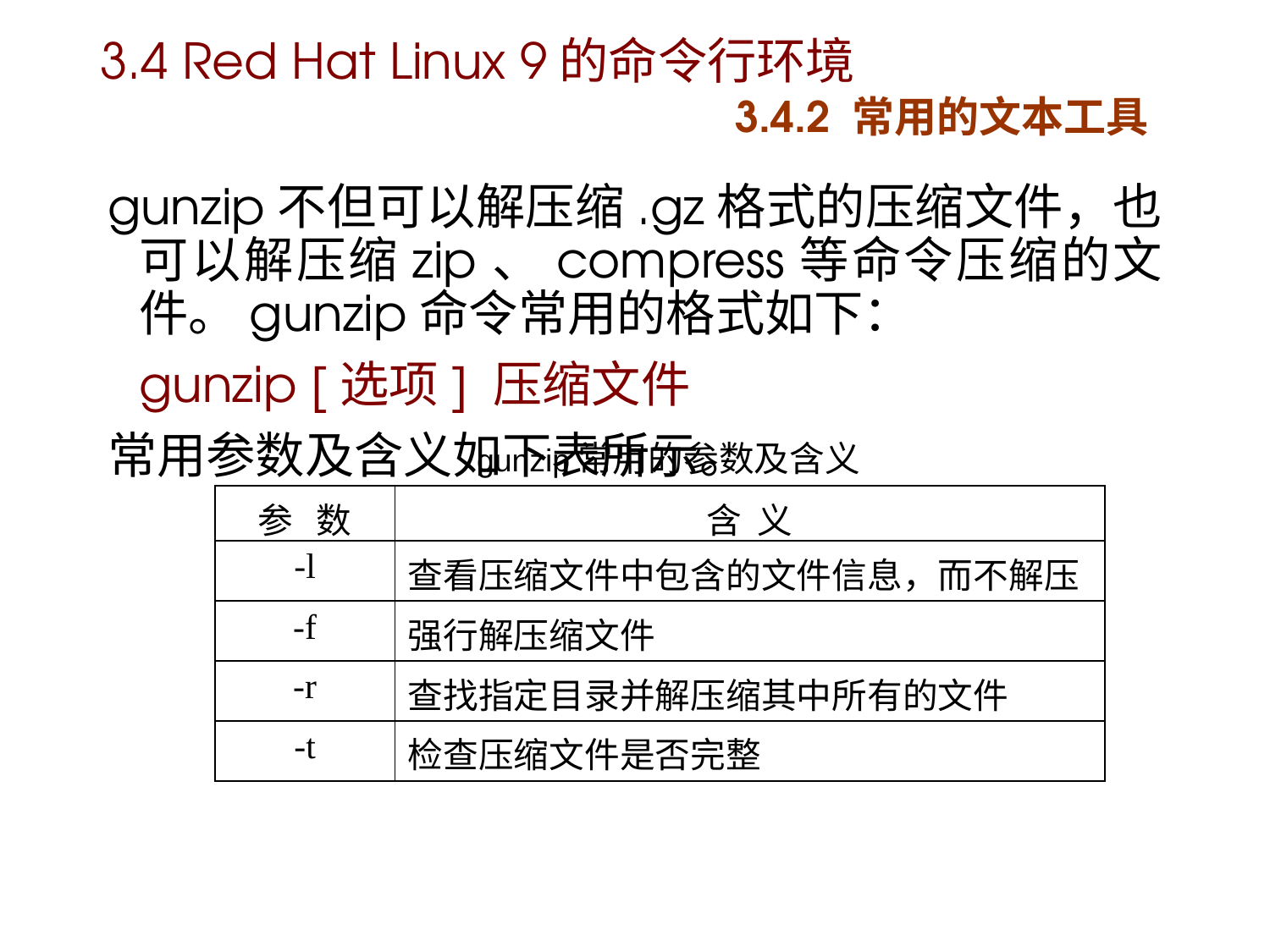

# 3.4 Red Hat Linux 9的命令行环境 3.4.2 常用的文本工具
gunzip不但可以解压缩.gz格式的压缩文件，也可以解压缩zip、compress等命令压缩的文件。gunzip命令常用的格式如下：
	gunzip [选项] 压缩文件
常用参数及含义如下表所示。
 gunzip常用的参数及含义
| 参 数 | 含 义 |
| --- | --- |
| -l | 查看压缩文件中包含的文件信息，而不解压 |
| -f | 强行解压缩文件 |
| -r | 查找指定目录并解压缩其中所有的文件 |
| -t | 检查压缩文件是否完整 |